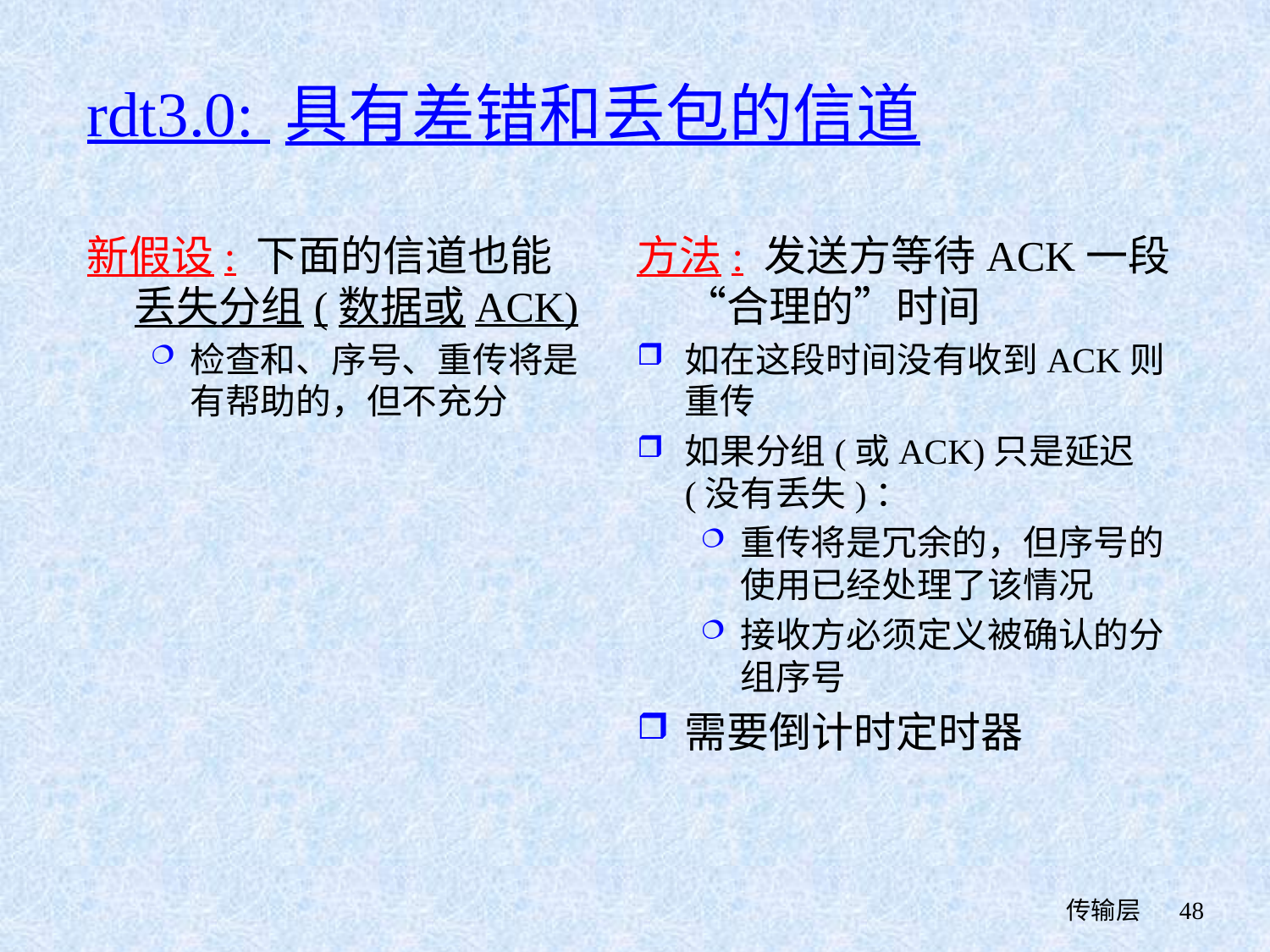

# rdt3.0: 具有差错和丢包的信道
新假设: 下面的信道也能丢失分组(数据或ACK)
检查和、序号、重传将是有帮助的，但不充分
方法: 发送方等待ACK一段“合理的”时间
如在这段时间没有收到ACK则重传
如果分组(或ACK)只是延迟(没有丢失)：
重传将是冗余的，但序号的使用已经处理了该情况
接收方必须定义被确认的分组序号
需要倒计时定时器
 传输层
48